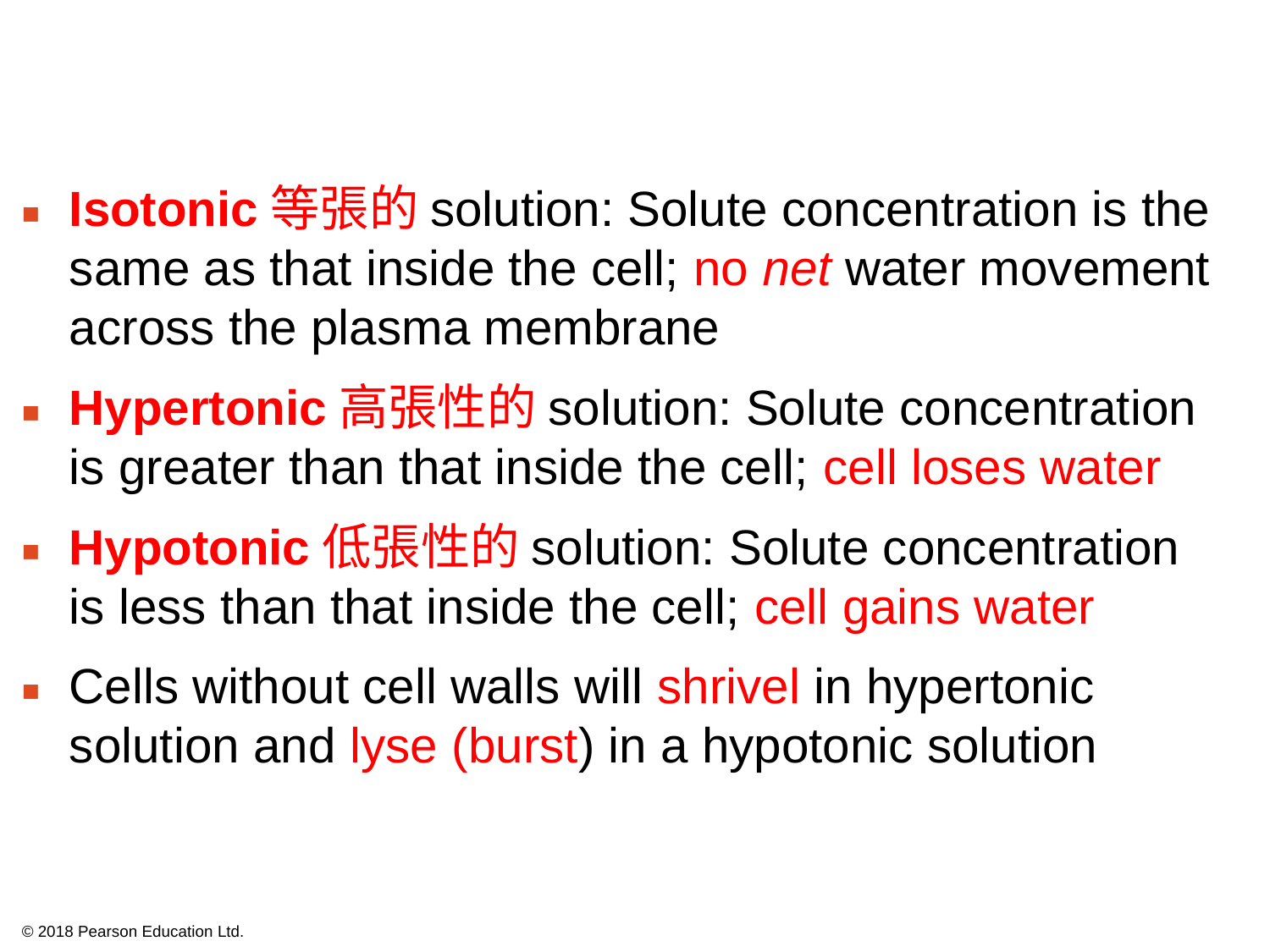

Isotonic等張的solution: Solute concentration is the same as that inside the cell; no net water movement across the plasma membrane
Hypertonic高張性的solution: Solute concentration is greater than that inside the cell; cell loses water
Hypotonic低張性的solution: Solute concentration is less than that inside the cell; cell gains water
Cells without cell walls will shrivel in hypertonic solution and lyse (burst) in a hypotonic solution
© 2018 Pearson Education Ltd.